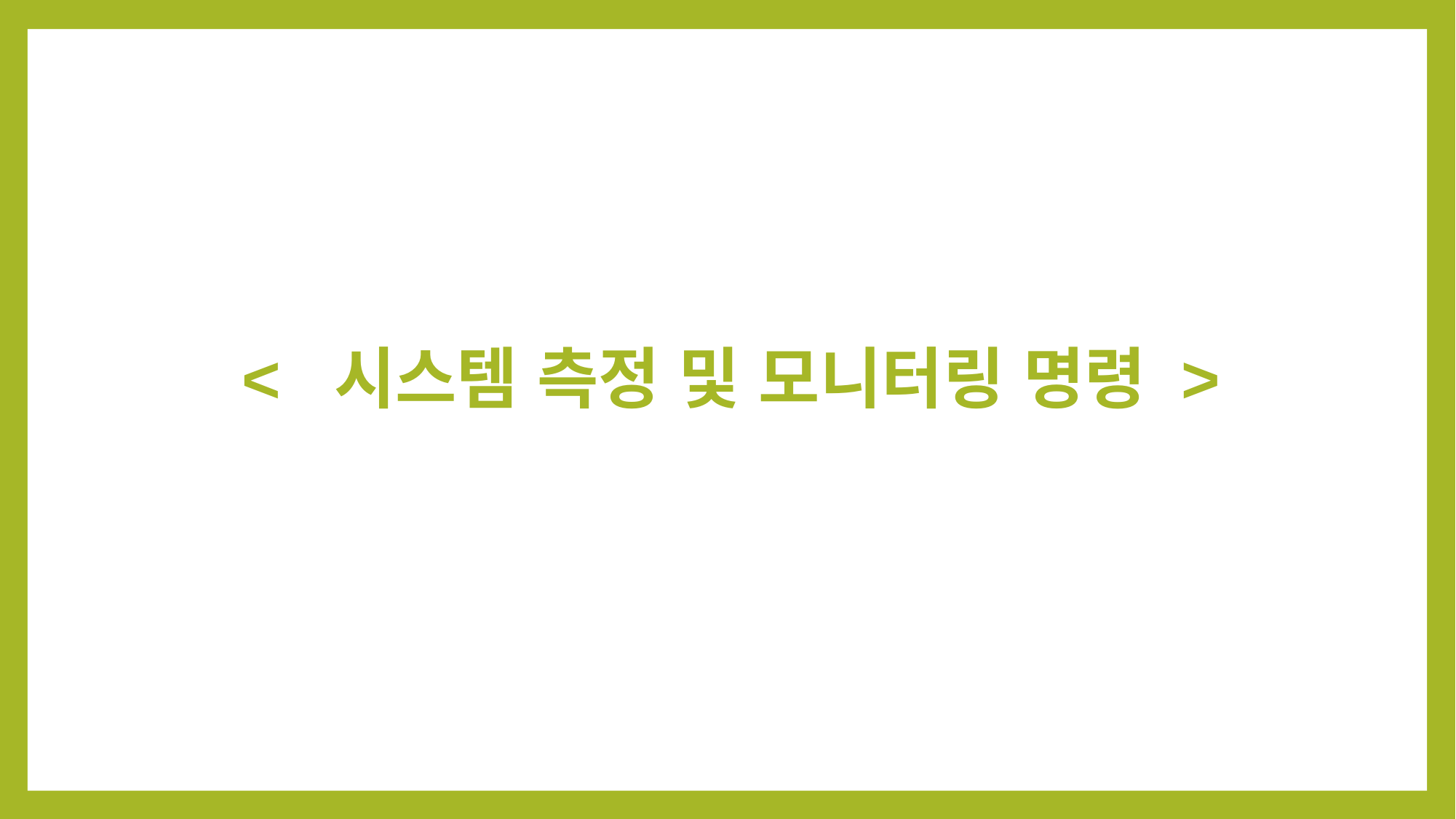

# <  시스템 측정 및 모니터링 명령 >